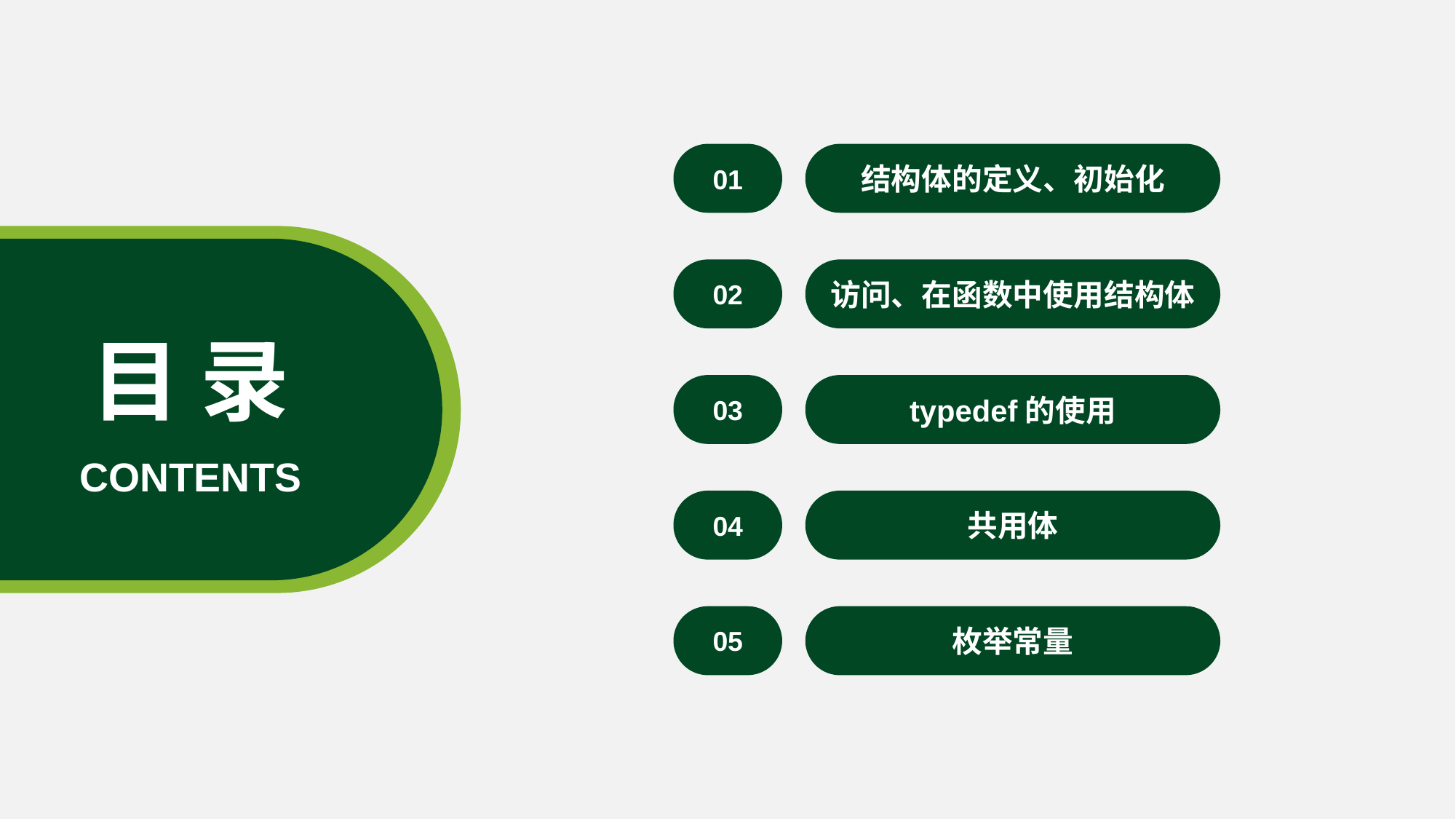

01
结构体的定义、初始化

02
访问、在函数中使用结构体
目 录
03
typedef的使用
CONTENTS
04
共用体
05
枚举常量